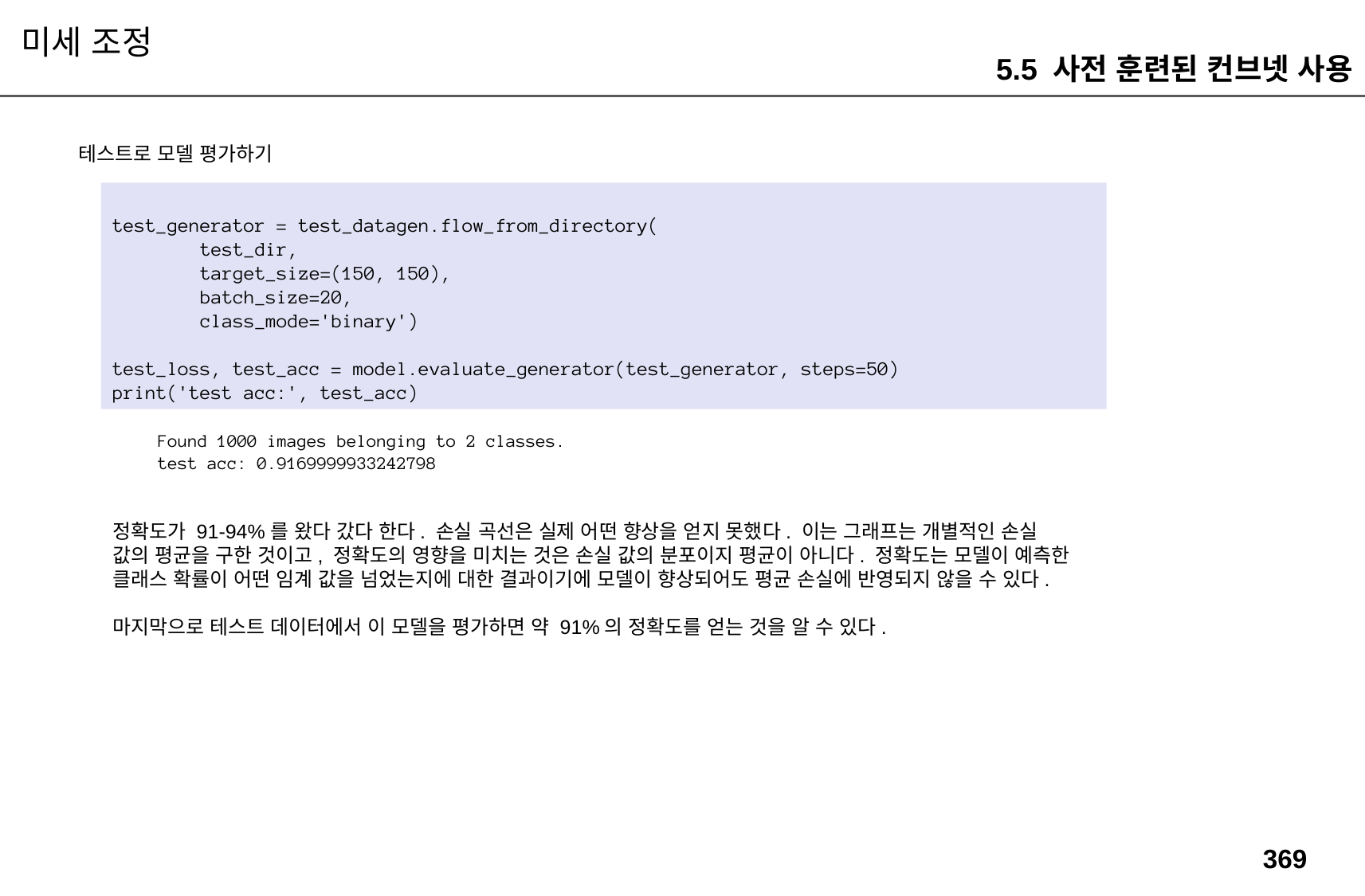

미세 조정
5.5 사전 훈련된 컨브넷 사용
테스트로 모델 평가하기

test_generator = test_datagen.flow_from_directory(
        test_dir,
        target_size=(150, 150),
        batch_size=20,
        class_mode='binary')

test_loss, test_acc = model.evaluate_generator(test_generator, steps=50)
print('test acc:', test_acc)
Found 1000 images belonging to 2 classes.
test acc: 0.9169999933242798
정확도가 91-94%를 왔다 갔다 한다. 손실 곡선은 실제 어떤 향상을 얻지 못했다. 이는 그래프는 개별적인 손실 값의 평균을 구한 것이고, 정확도의 영향을 미치는 것은 손실 값의 분포이지 평균이 아니다. 정확도는 모델이 예측한 클래스 확률이 어떤 임계 값을 넘었는지에 대한 결과이기에 모델이 향상되어도 평균 손실에 반영되지 않을 수 있다.

마지막으로 테스트 데이터에서 이 모델을 평가하면 약 91%의 정확도를 얻는 것을 알 수 있다.